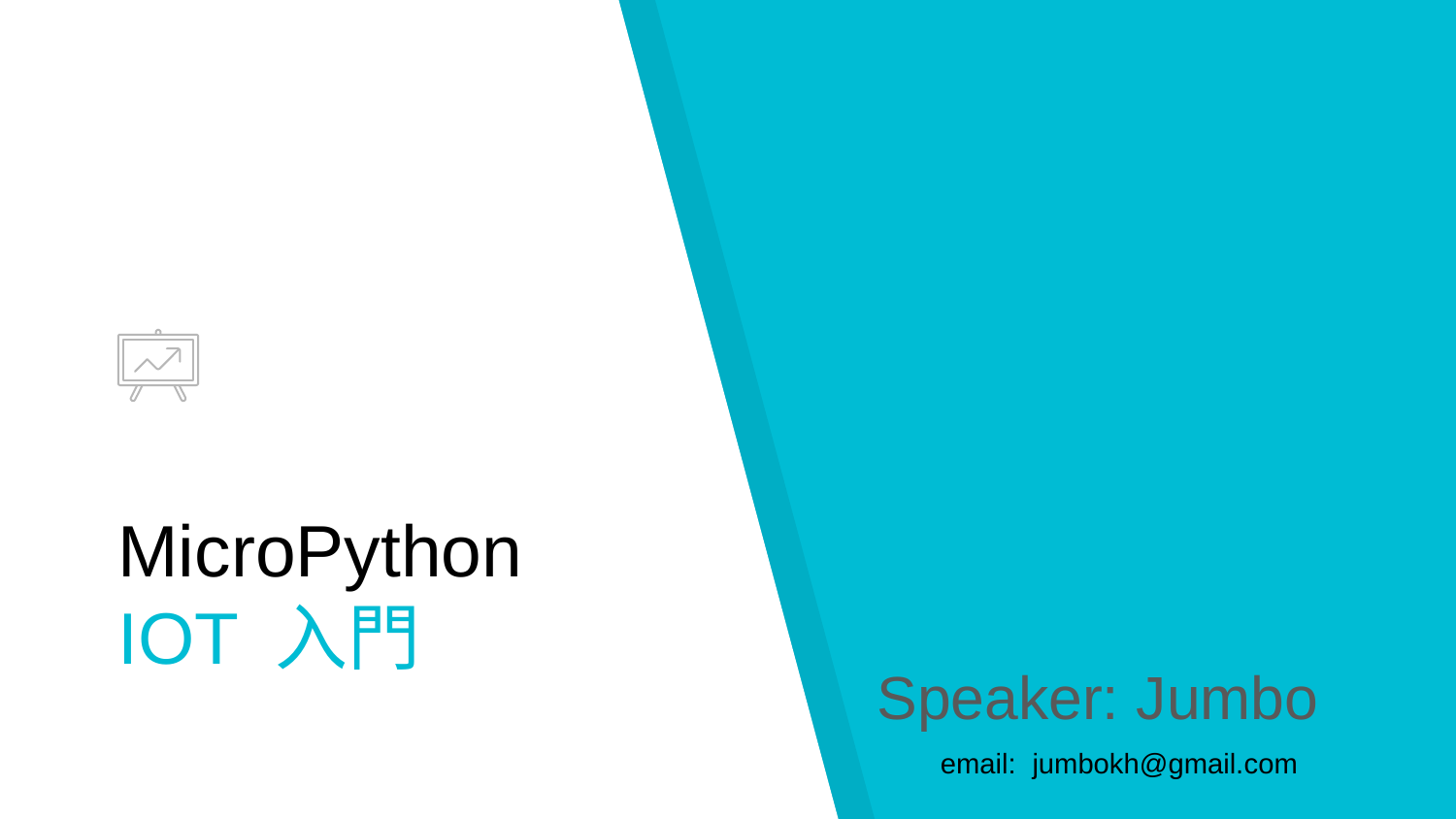

# MicroPython
IOT 入門
Speaker: Jumbo
email:  jumbokh@gmail.com